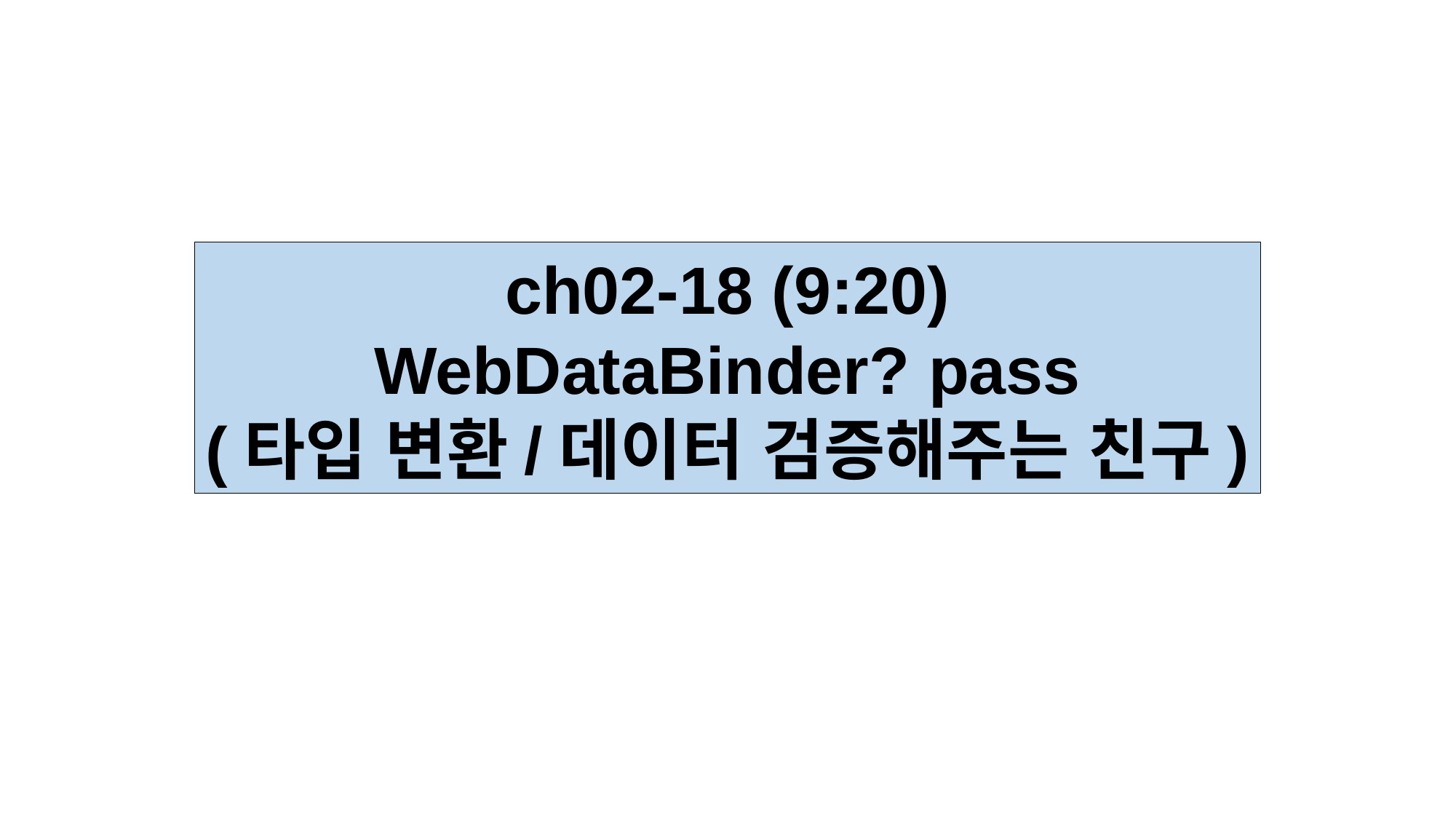

ch02-18 (9:20)
WebDataBinder? pass
(타입 변환/데이터 검증해주는 친구)